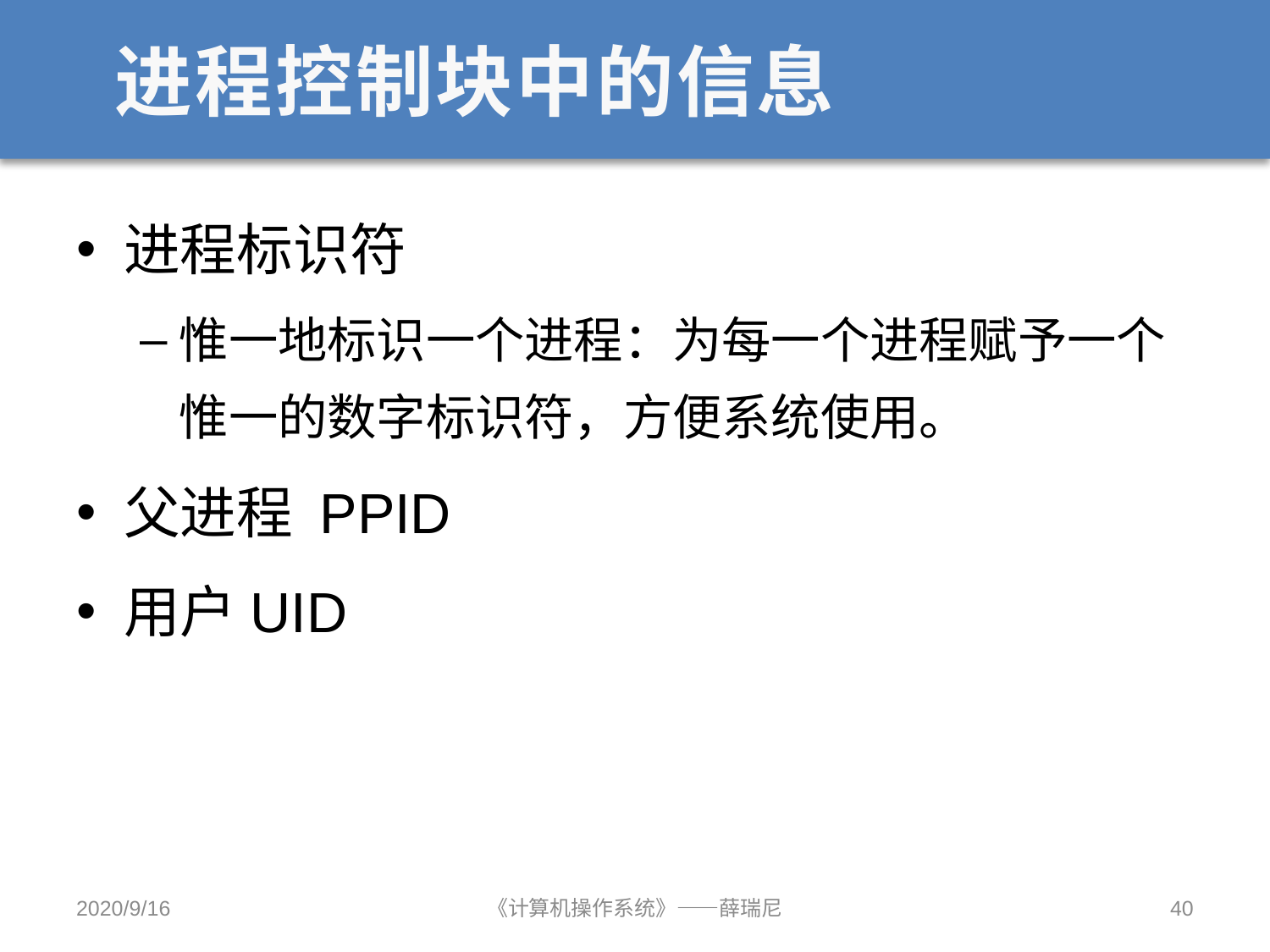

# 进程控制块中的信息
进程标识符
惟一地标识一个进程：为每一个进程赋予一个惟一的数字标识符，方便系统使用。
父进程 PPID
用户UID
2020/9/16
《计算机操作系统》——薛瑞尼
40